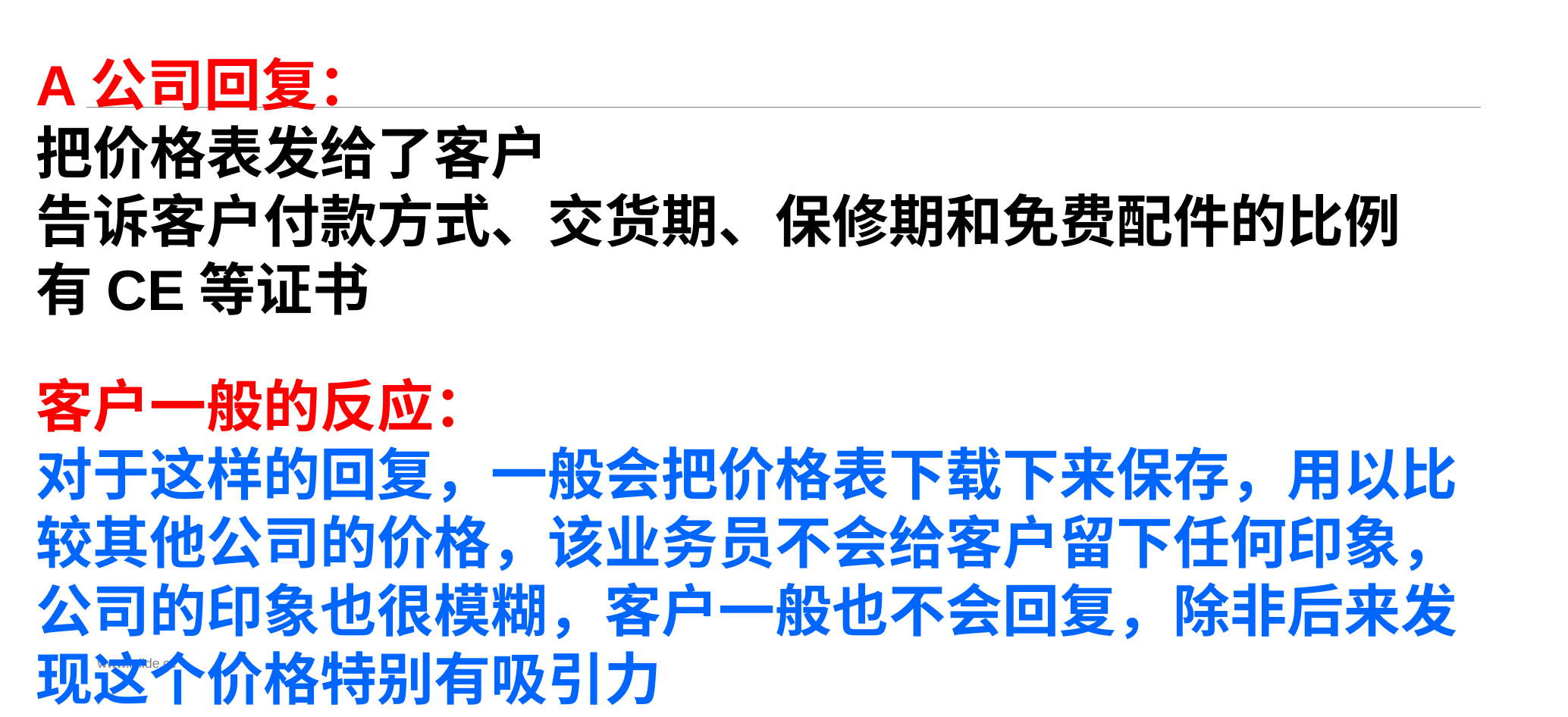

A公司回复：
把价格表发给了客户
告诉客户付款方式、交货期、保修期和免费配件的比例
有CE等证书

客户一般的反应：
对于这样的回复，一般会把价格表下载下来保存，用以比较其他公司的价格，该业务员不会给客户留下任何印象，公司的印象也很模糊，客户一般也不会回复，除非后来发现这个价格特别有吸引力

www.islide.cc
25